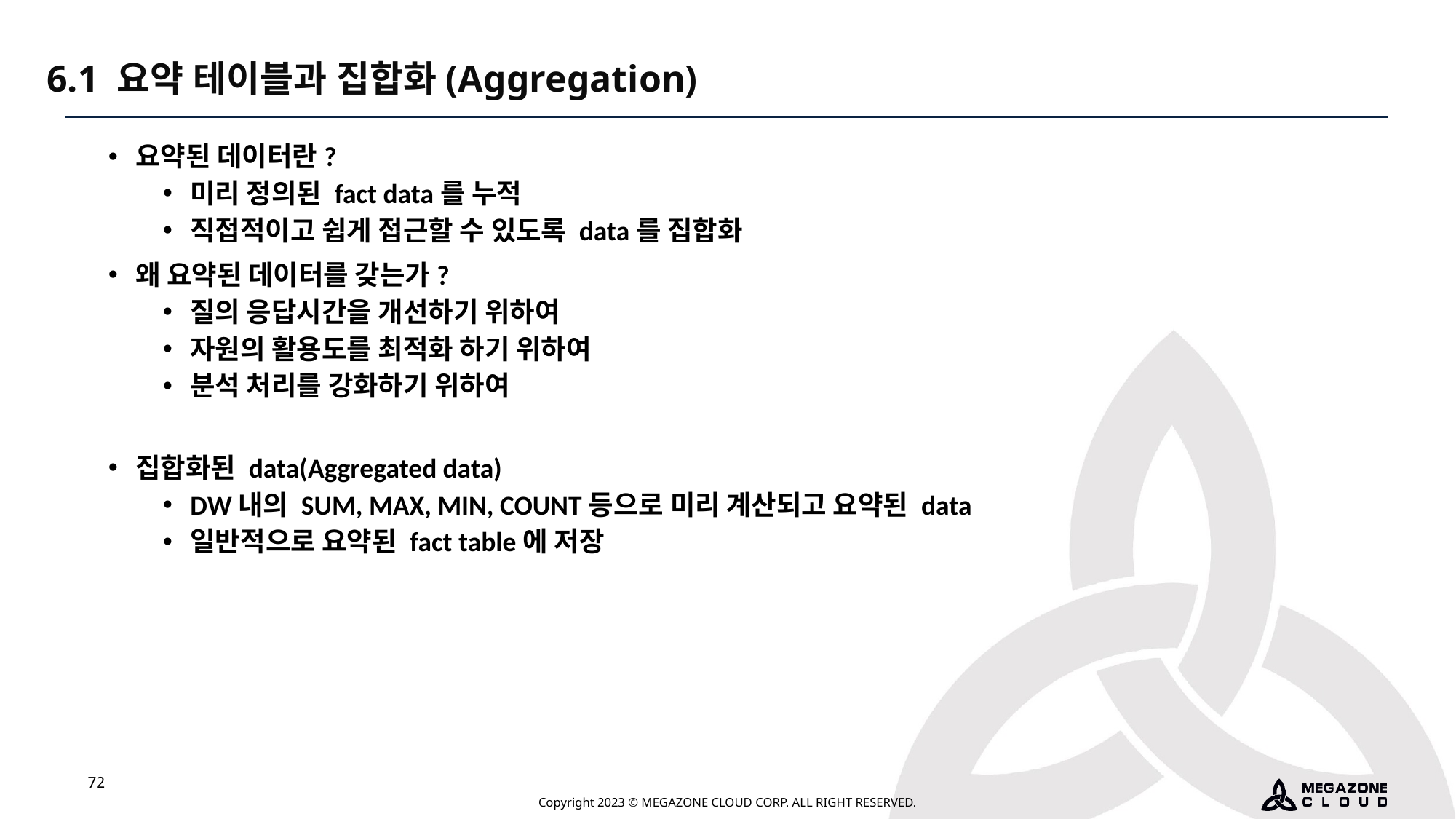

6.1 요약 테이블과 집합화(Aggregation)
요약된 데이터란?
미리 정의된 fact data를 누적
직접적이고 쉽게 접근할 수 있도록 data를 집합화
왜 요약된 데이터를 갖는가?
질의 응답시간을 개선하기 위하여
자원의 활용도를 최적화 하기 위하여
분석 처리를 강화하기 위하여

집합화된 data(Aggregated data)
DW내의 SUM, MAX, MIN, COUNT등으로 미리 계산되고 요약된 data
일반적으로 요약된 fact table에 저장